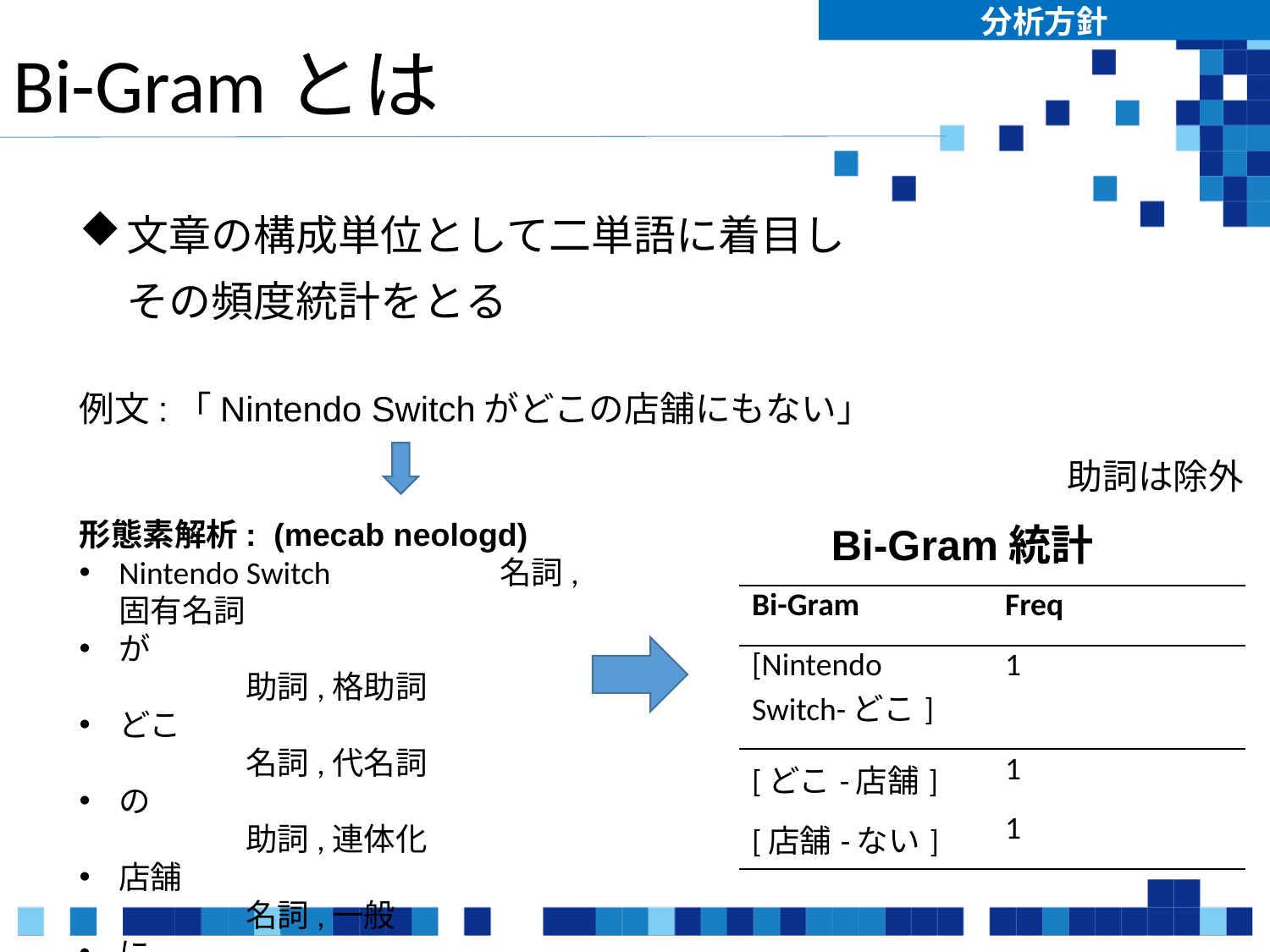

分析方針
# Bi-Gramとは
文章の構成単位として二単語に着目しその頻度統計をとる
例文:「Nintendo Switchがどこの店舗にもない」
助詞は除外

形態素解析:  (mecab neologd)
Nintendo Switch		名詞,固有名詞
が				助詞,格助詞
どこ				名詞,代名詞
の				助詞,連体化
店舗				名詞,一般
に				助詞,格助詞
も				助詞,係助詞
ない				形容詞,自立

Bi-Gram統計
| Bi-Gram | Freq |
| --- | --- |
| [Nintendo Switch-どこ] | 1 |
| [どこ-店舗] | 1 |
| [店舗-ない] | 1 |